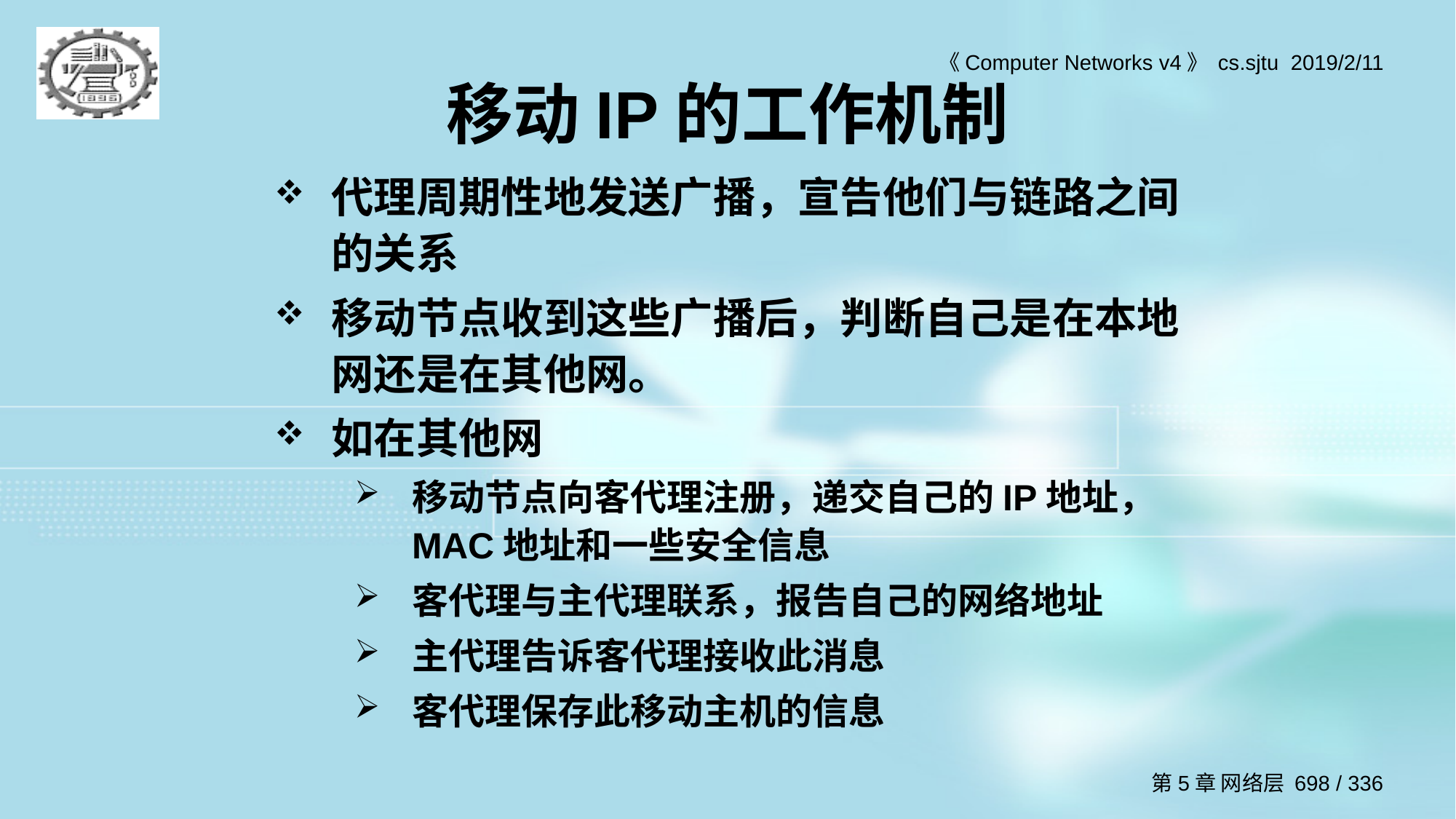

# 移动IP的工作机制
代理周期性地发送广播，宣告他们与链路之间的关系
移动节点收到这些广播后，判断自己是在本地网还是在其他网。
如在其他网
移动节点向客代理注册，递交自己的IP地址，MAC地址和一些安全信息
客代理与主代理联系，报告自己的网络地址
主代理告诉客代理接收此消息
客代理保存此移动主机的信息